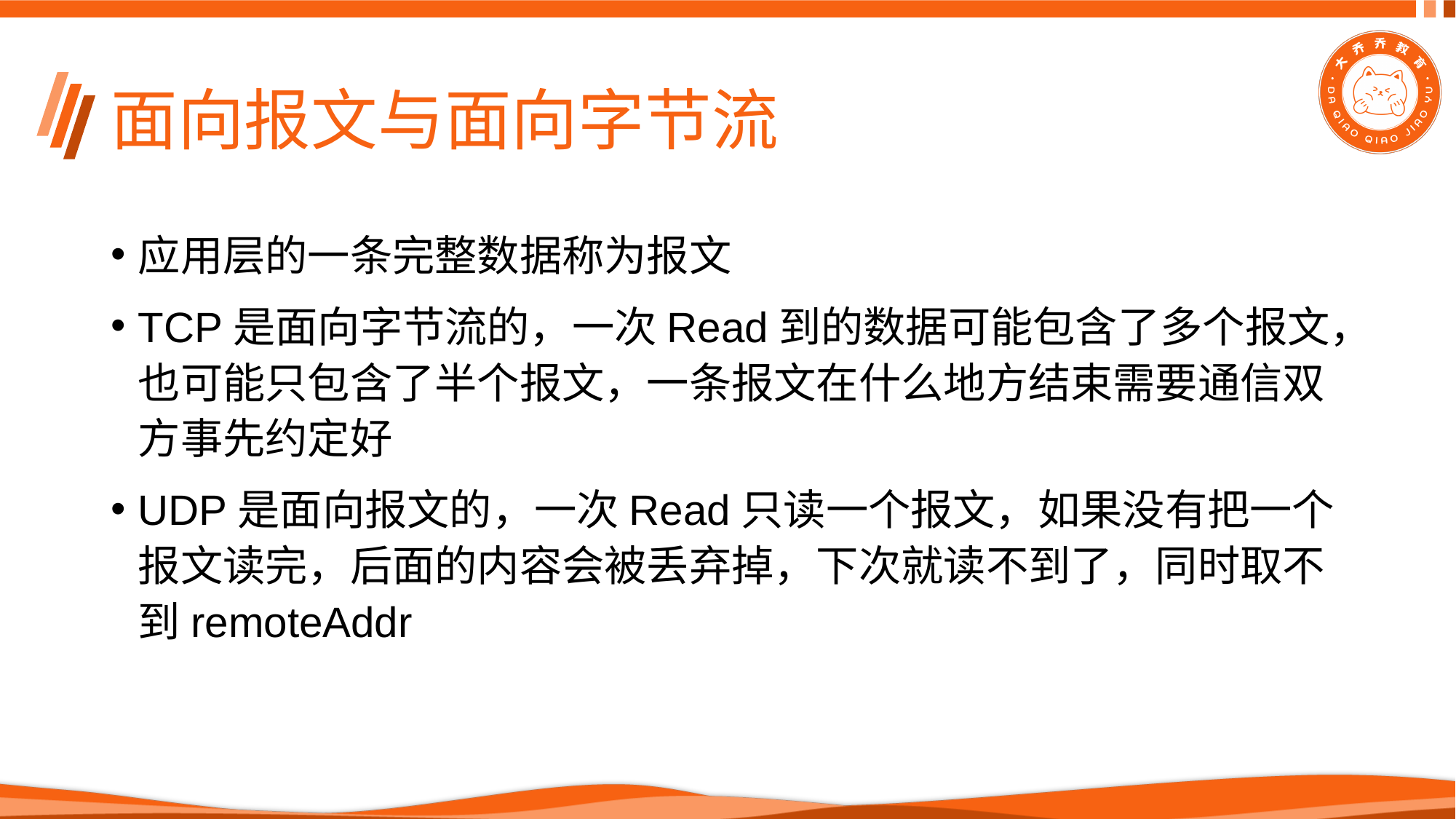

# 面向报文与面向字节流
应用层的一条完整数据称为报文
TCP是面向字节流的，一次Read到的数据可能包含了多个报文，也可能只包含了半个报文，一条报文在什么地方结束需要通信双方事先约定好
UDP是面向报文的，一次Read只读一个报文，如果没有把一个报文读完，后面的内容会被丢弃掉，下次就读不到了，同时取不到remoteAddr